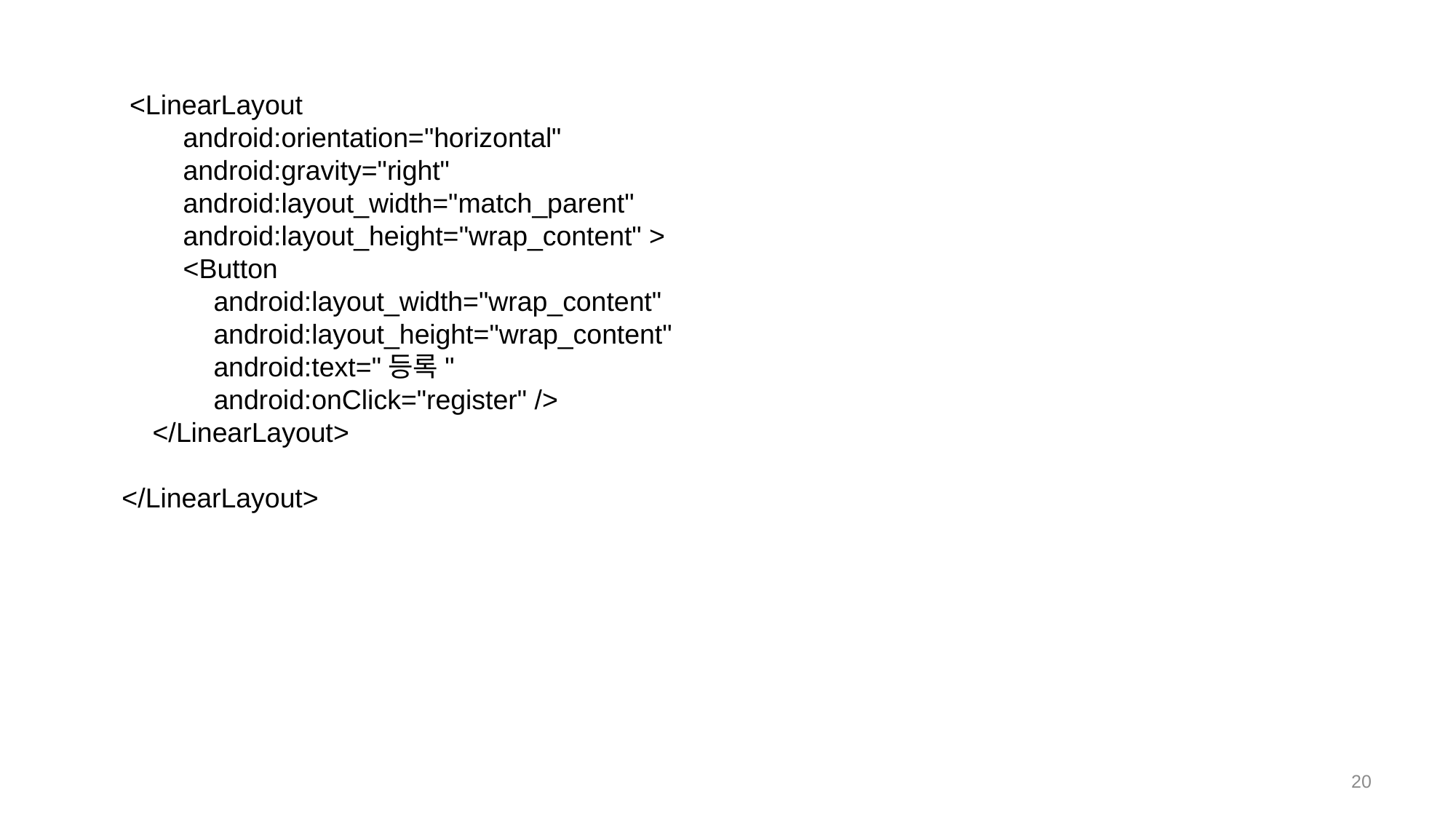

<LinearLayout
        android:orientation="horizontal"
        android:gravity="right"
        android:layout_width="match_parent"
        android:layout_height="wrap_content" >
        <Button
            android:layout_width="wrap_content"
            android:layout_height="wrap_content"
            android:text="등록"
            android:onClick="register" />
    </LinearLayout>

</LinearLayout>
20